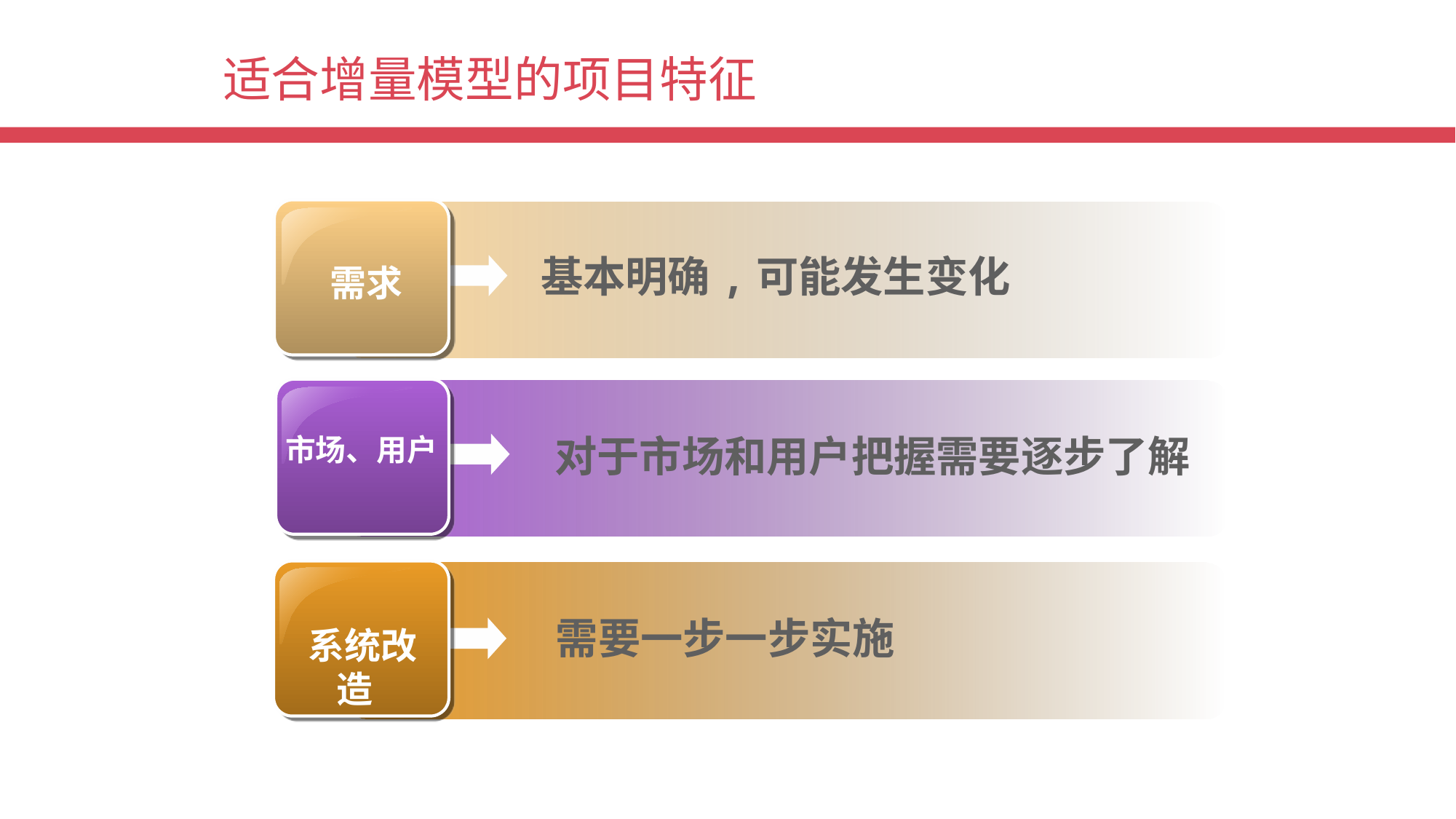

# 适合增量模型的项目特征

基本明确,可能发生变化
 需求

对于市场和用户把握需要逐步了解
市场、用户

需要一步一步实施
 系统改造

82